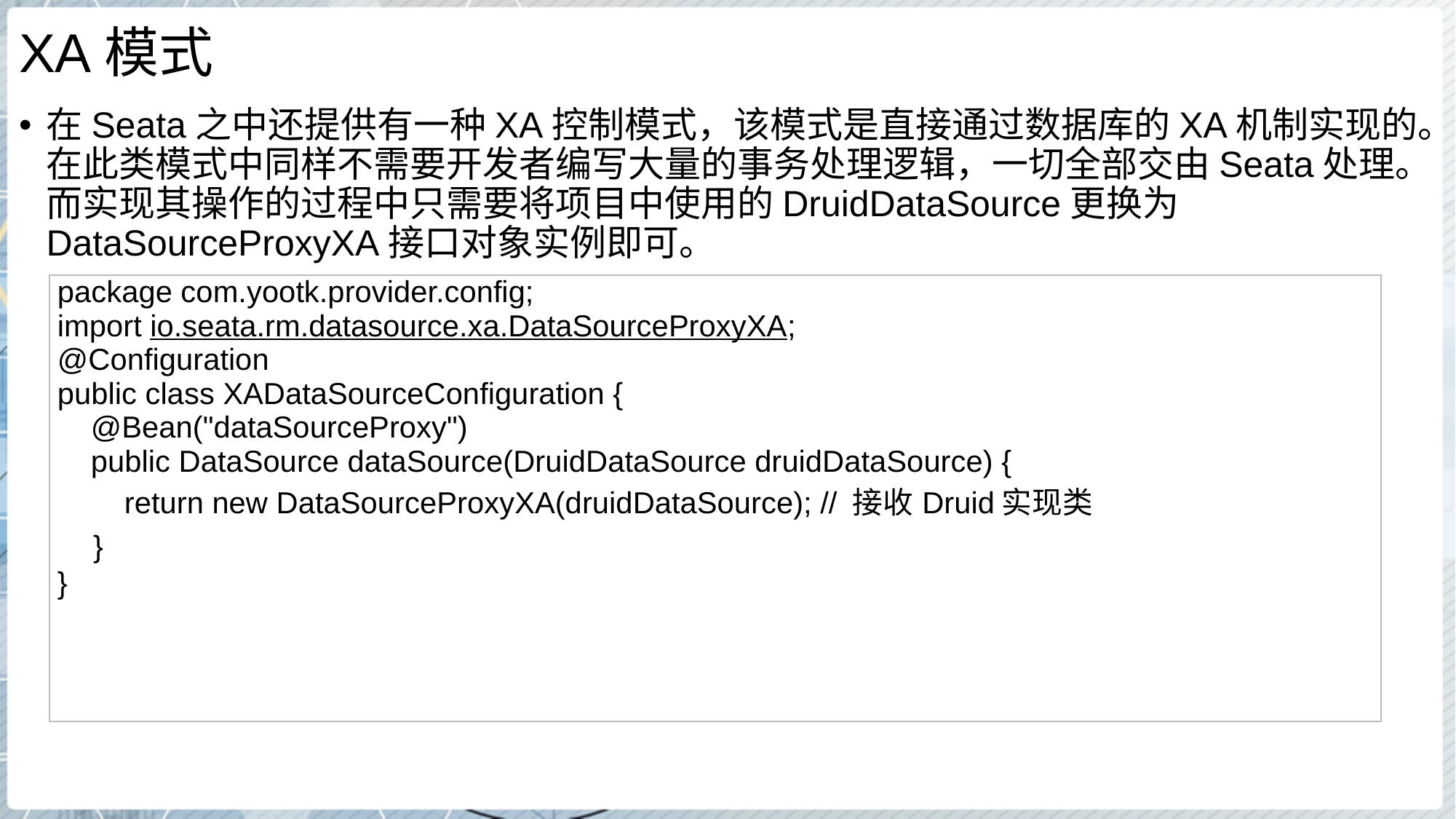

# XA模式
在Seata之中还提供有一种XA控制模式，该模式是直接通过数据库的XA机制实现的。在此类模式中同样不需要开发者编写大量的事务处理逻辑，一切全部交由Seata处理。而实现其操作的过程中只需要将项目中使用的DruidDataSource更换为DataSourceProxyXA接口对象实例即可。
| package com.yootk.provider.config; import io.seata.rm.datasource.xa.DataSourceProxyXA; @Configuration public class XADataSourceConfiguration { @Bean("dataSourceProxy") public DataSource dataSource(DruidDataSource druidDataSource) { return new DataSourceProxyXA(druidDataSource); // 接收Druid实现类 } } |
| --- |